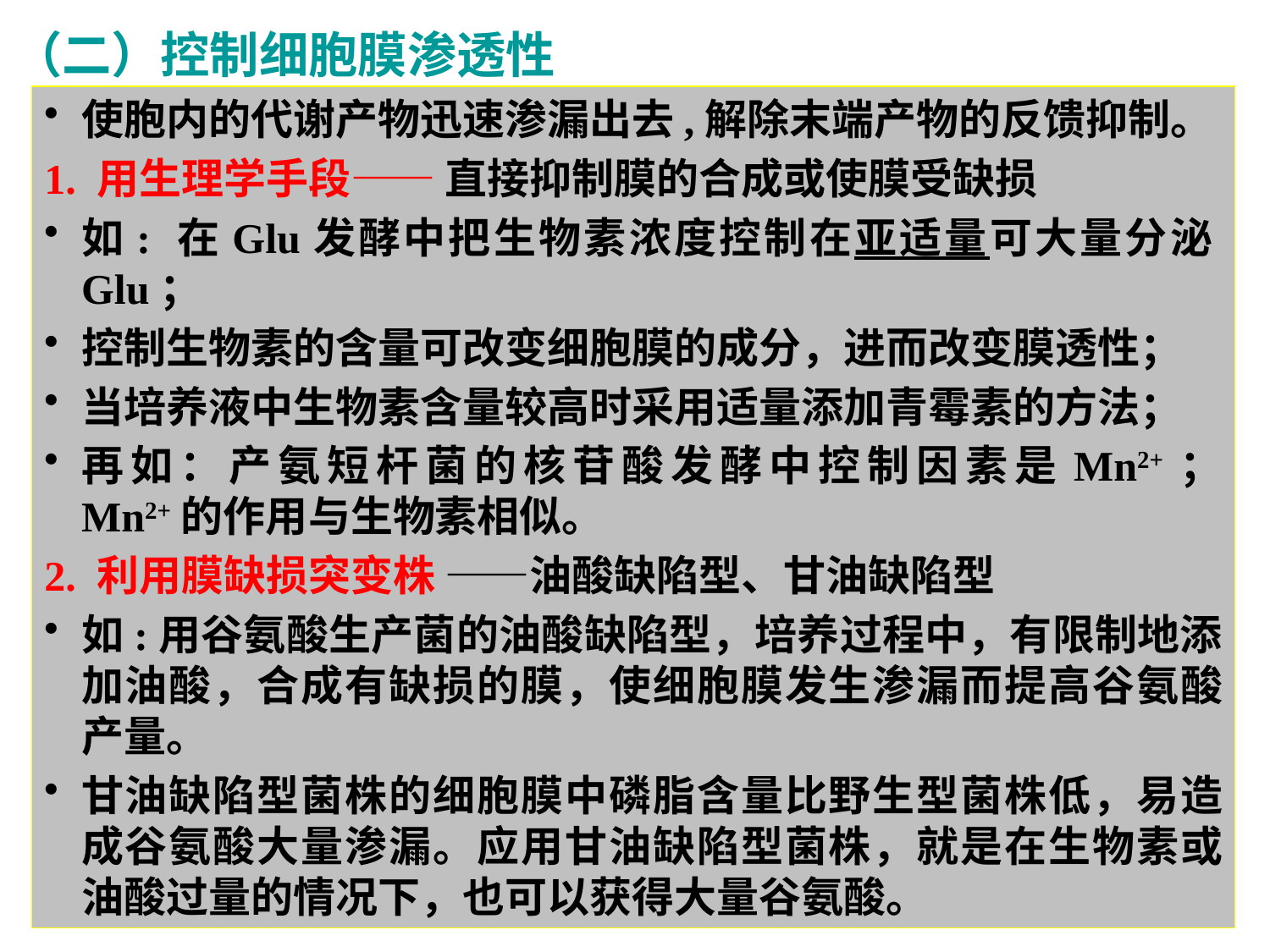

# （二）控制细胞膜渗透性
使胞内的代谢产物迅速渗漏出去,解除末端产物的反馈抑制。
1. 用生理学手段—— 直接抑制膜的合成或使膜受缺损
如: 在Glu发酵中把生物素浓度控制在亚适量可大量分泌Glu；
控制生物素的含量可改变细胞膜的成分，进而改变膜透性；
当培养液中生物素含量较高时采用适量添加青霉素的方法；
再如：产氨短杆菌的核苷酸发酵中控制因素是Mn2+； Mn2+的作用与生物素相似。
2. 利用膜缺损突变株 ——油酸缺陷型、甘油缺陷型
如:用谷氨酸生产菌的油酸缺陷型，培养过程中，有限制地添加油酸，合成有缺损的膜，使细胞膜发生渗漏而提高谷氨酸产量。
甘油缺陷型菌株的细胞膜中磷脂含量比野生型菌株低，易造成谷氨酸大量渗漏。应用甘油缺陷型菌株，就是在生物素或油酸过量的情况下，也可以获得大量谷氨酸。